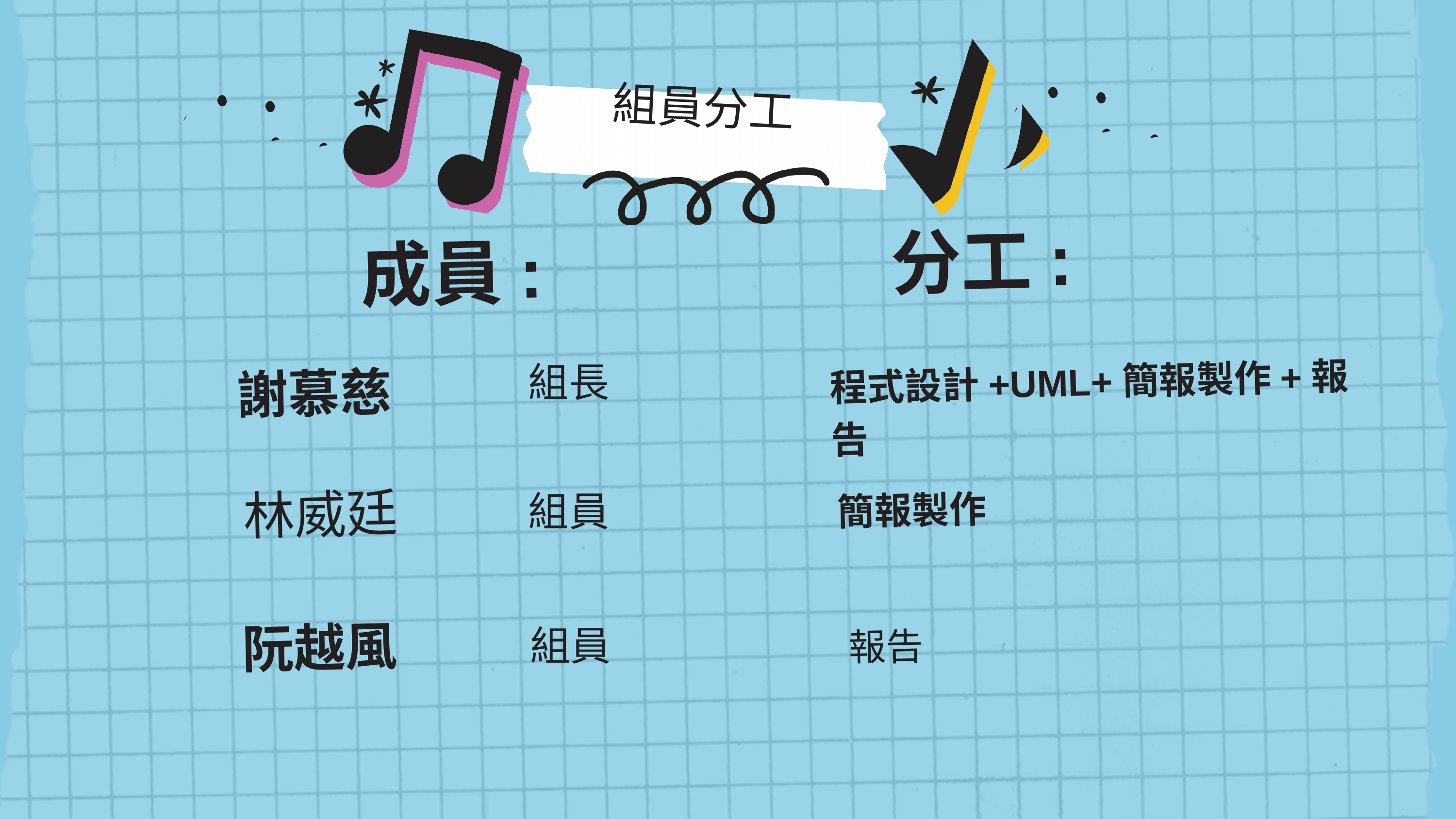

組員分工

分工:
成員:
組長
程式設計+UML+簡報製作+報告
謝慕慈
林威廷
阮越風
組員
簡報製作
組員
報告